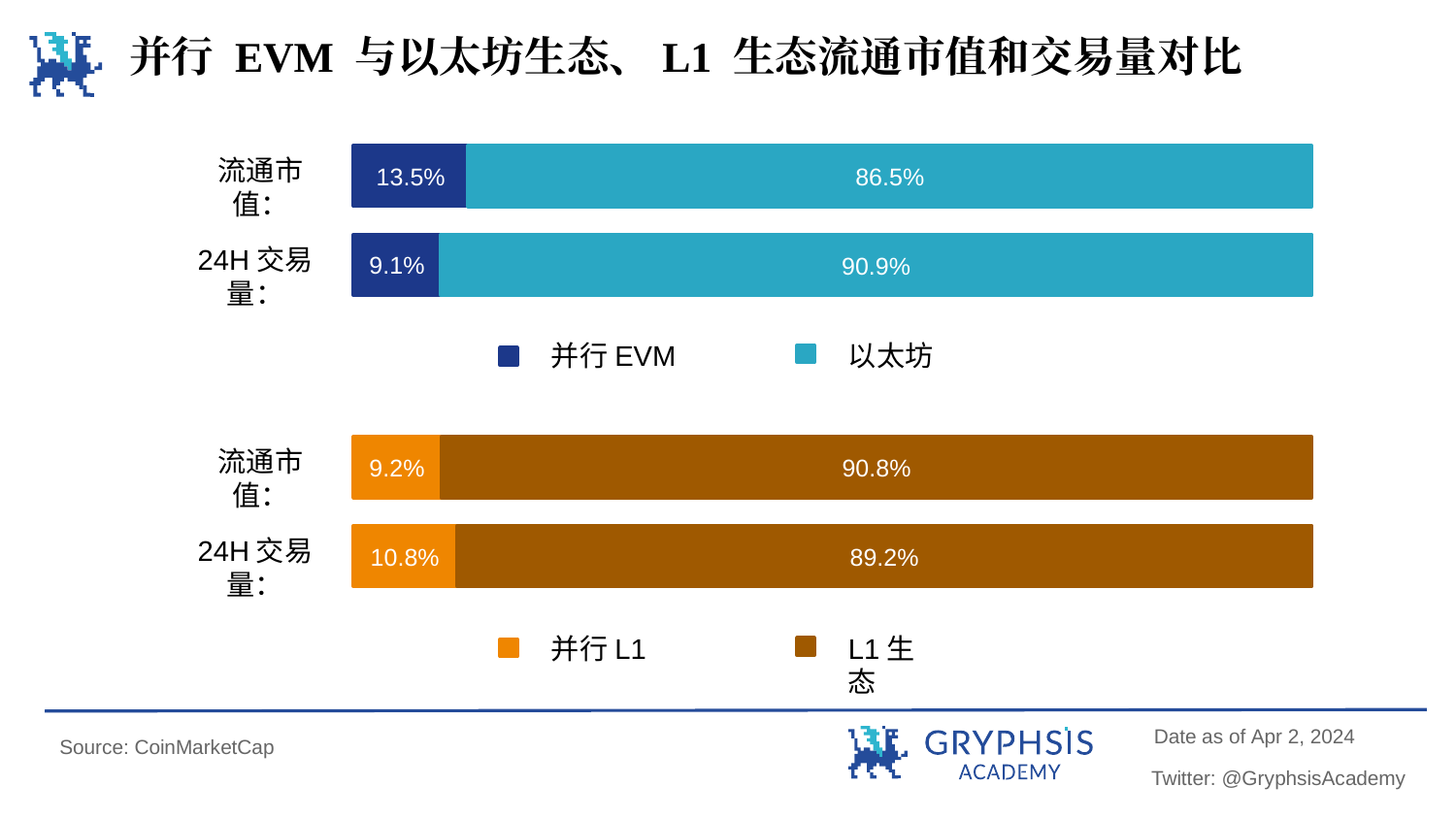

并行 EVM 与以太坊生态、L1 生态流通市值和交易量对比

13.5%
流通市值：
86.5%
9.1%
90.9%
24H交易量：
并行EVM
以太坊

9.2%
流通市值：
90.8%
89.2%
10.8%
24H交易量：
并行L1
L1生态

Date as of Apr 2, 2024
Source: CoinMarketCap

Twitter: @GryphsisAcademy